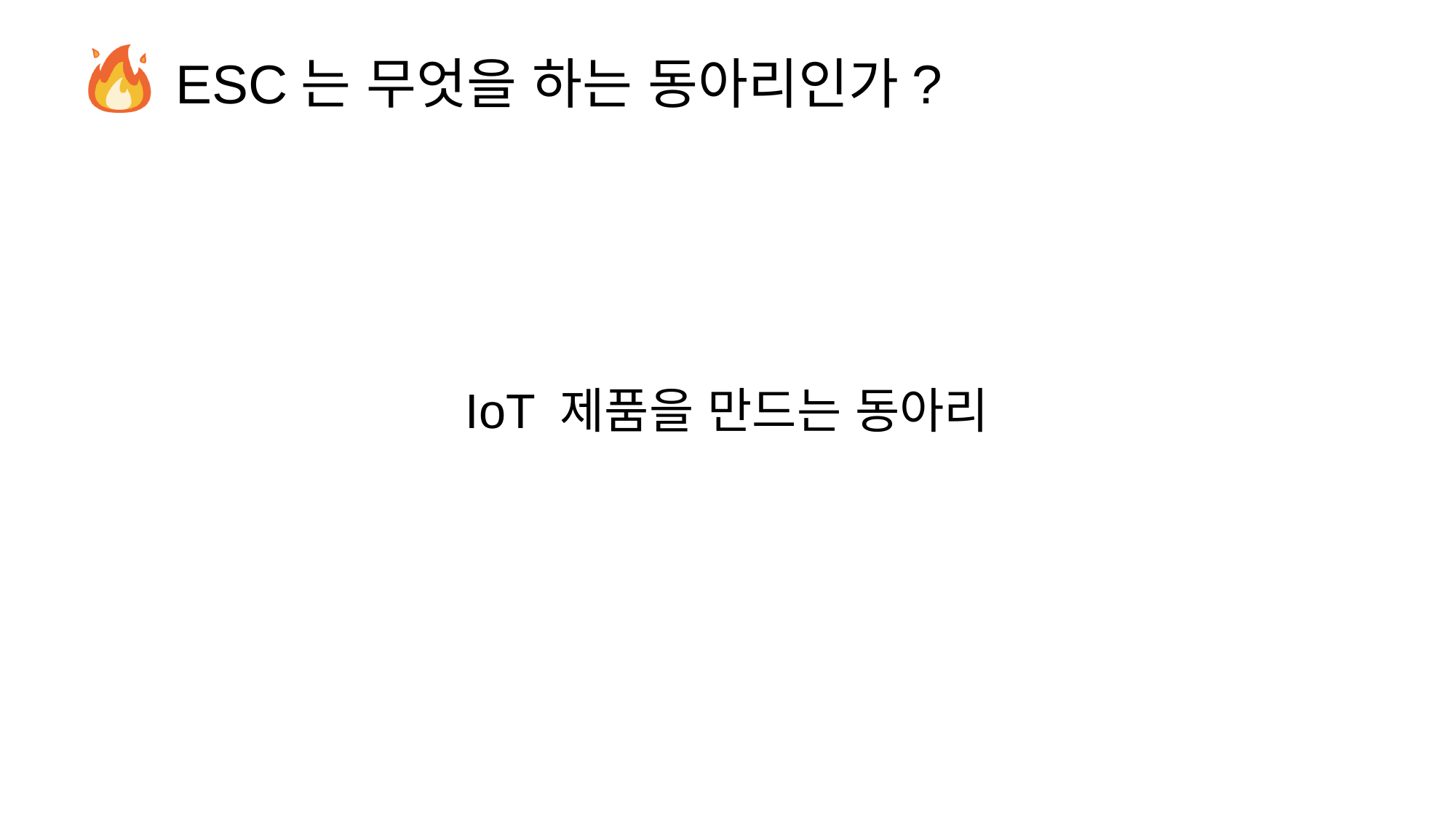

# ESC는 무엇을 하는 동아리인가?
IoT 제품을 만드는 동아리